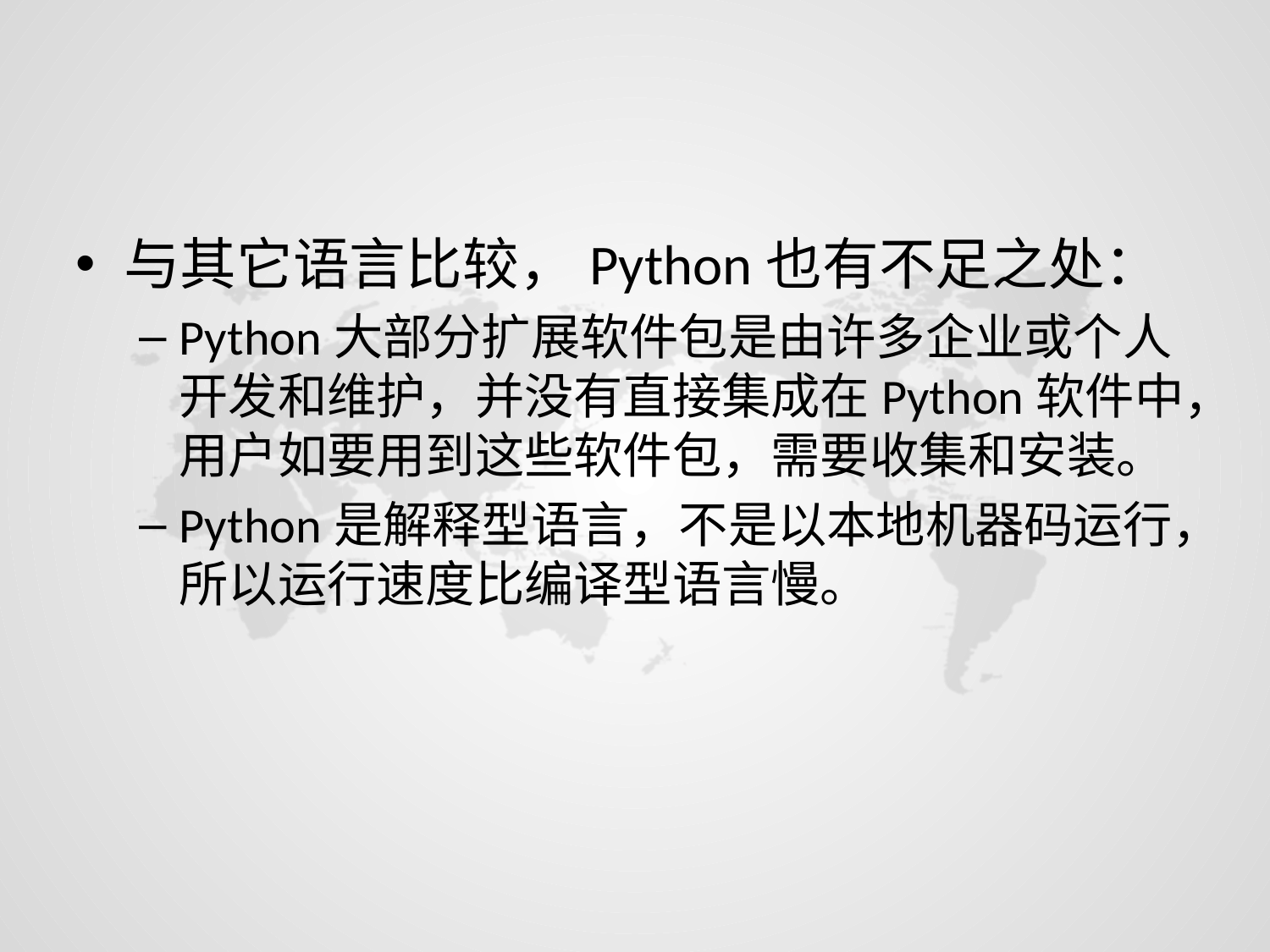

#
与其它语言比较，Python也有不足之处：
Python大部分扩展软件包是由许多企业或个人开发和维护，并没有直接集成在Python软件中，用户如要用到这些软件包，需要收集和安装。
Python是解释型语言，不是以本地机器码运行，所以运行速度比编译型语言慢。